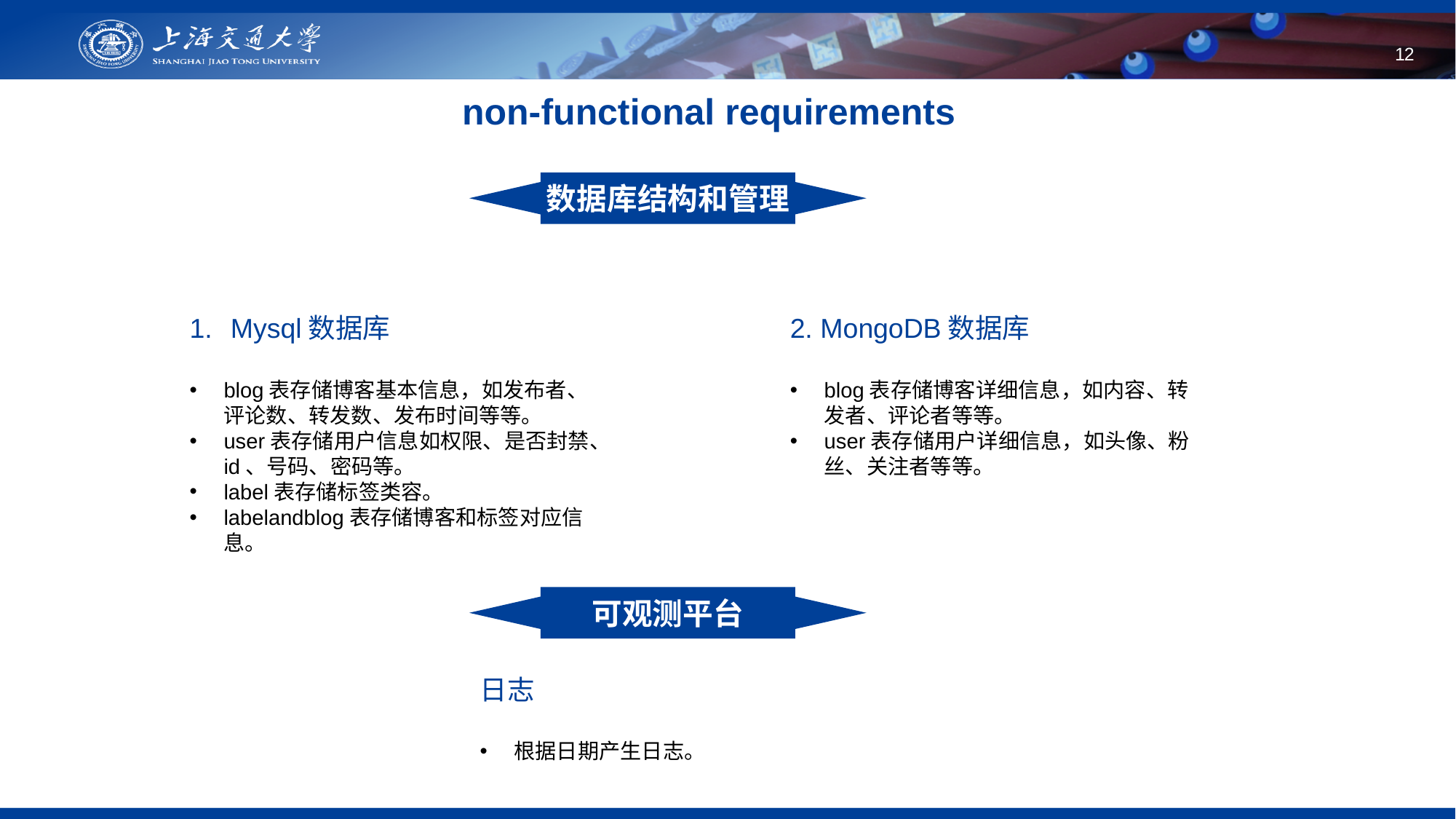

12
non-functional requirements
数据库结构和管理
Mysql数据库

blog表存储博客基本信息，如发布者、评论数、转发数、发布时间等等。
user表存储用户信息如权限、是否封禁、id、号码、密码等。
label表存储标签类容。
labelandblog表存储博客和标签对应信息。
2. MongoDB数据库

blog表存储博客详细信息，如内容、转发者、评论者等等。
user表存储用户详细信息，如头像、粉丝、关注者等等。
可观测平台
日志

根据日期产生日志。